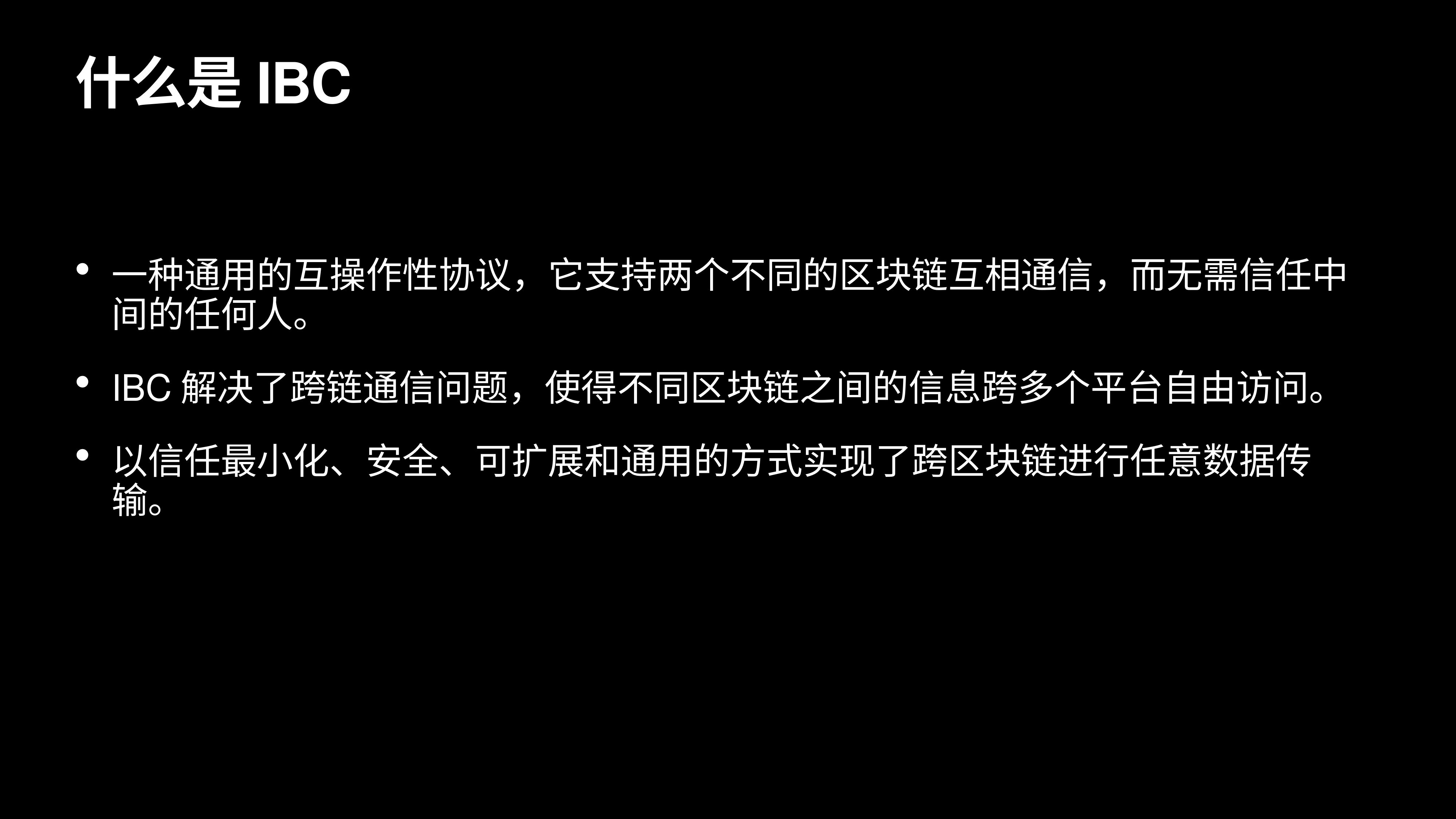

# 什么是IBC
一种通用的互操作性协议，它支持两个不同的区块链互相通信，而无需信任中间的任何人。
IBC解决了跨链通信问题，使得不同区块链之间的信息跨多个平台自由访问。
以信任最小化、安全、可扩展和通用的方式实现了跨区块链进行任意数据传输。